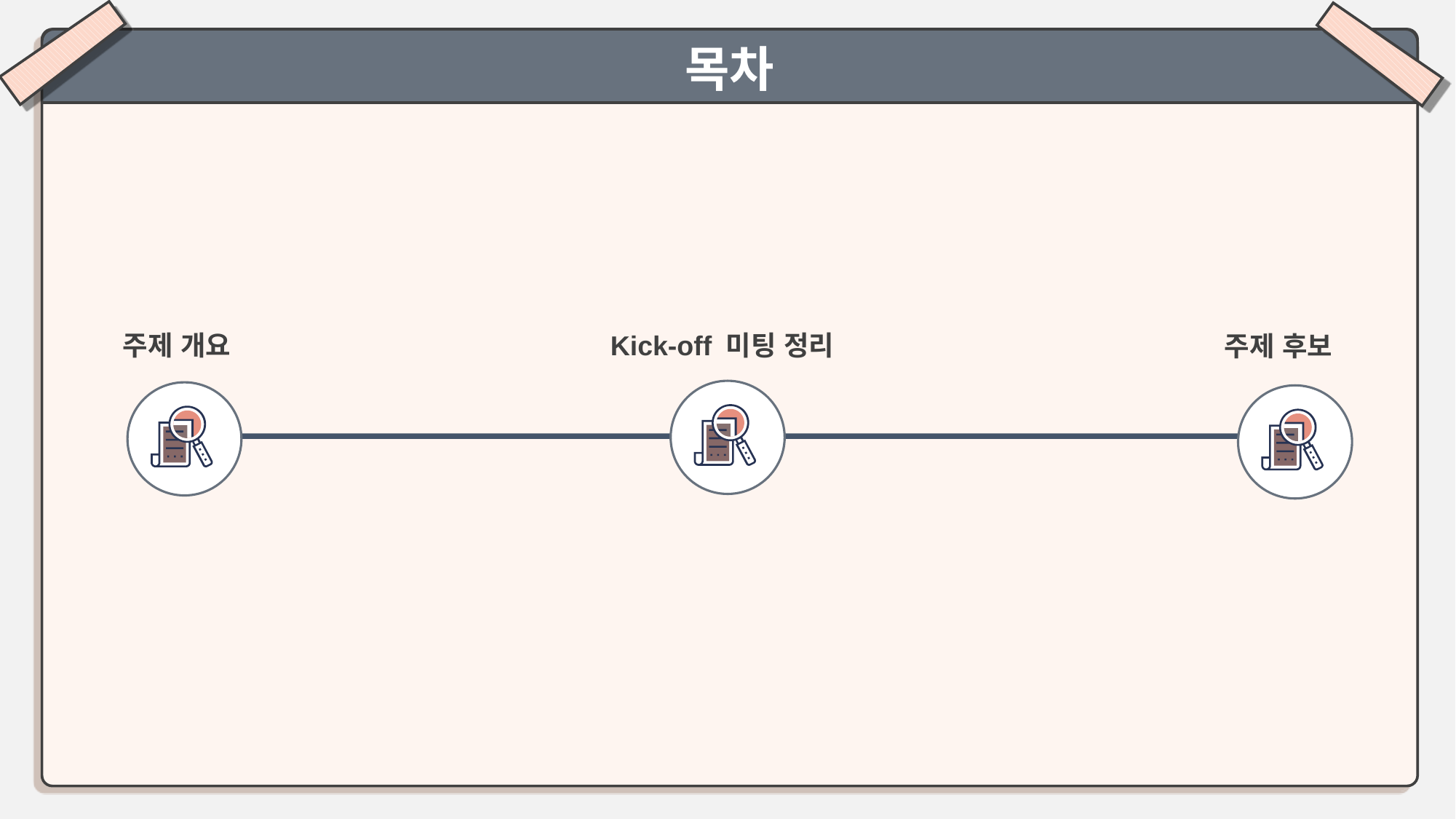

목차
주제 개요
Kick-off 미팅 정리
주제 후보